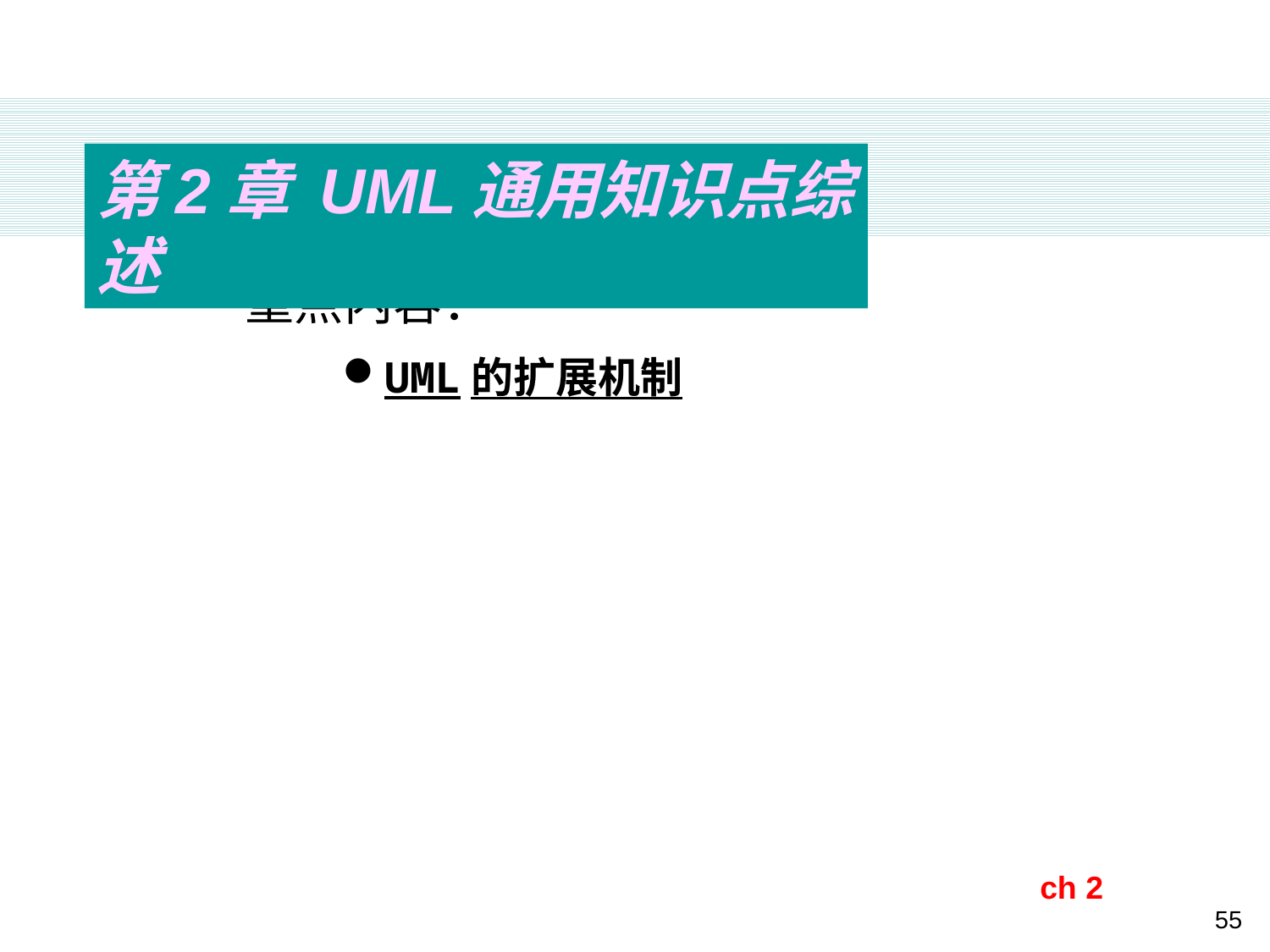

第2章 UML通用知识点综述
重点内容：
UML的扩展机制
ch 2
55